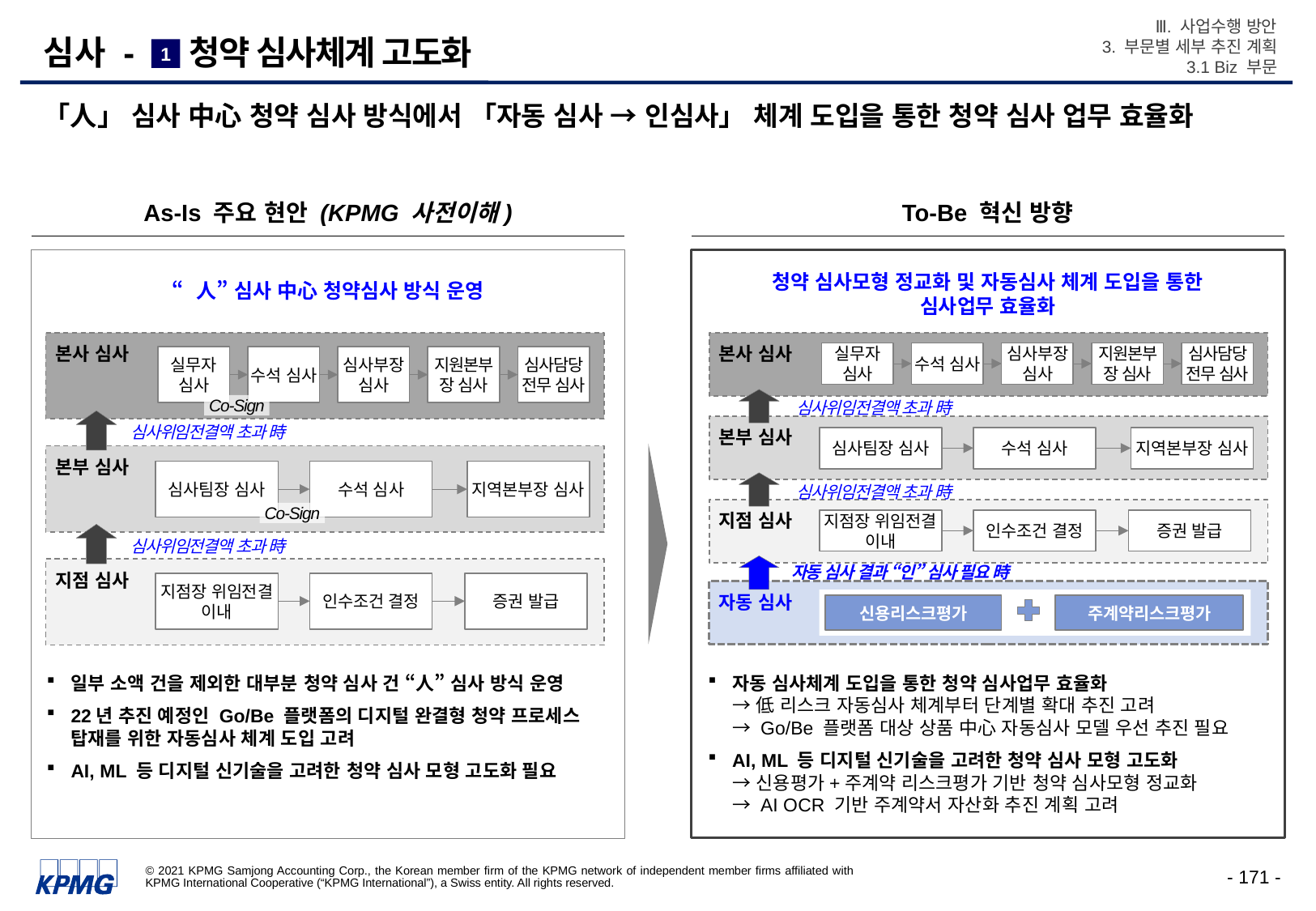

Ⅲ. 사업수행 방안
3. 부문별 세부 추진 계획
3.1 Biz 부문
# 심사 -     청약 심사체계 고도화
1
「人」 심사 中心 청약 심사 방식에서 「자동 심사 → 인심사」 체계 도입을 통한 청약 심사 업무 효율화
As-Is 주요 현안 (KPMG 사전이해)
To-Be 혁신 방향

청약 심사모형 정교화 및 자동심사 체계 도입을 통한
심사업무 효율화
“人” 심사 中心 청약심사 방식 운영
본사 심사
본사 심사
실무자 심사
수석 심사
심사부장 심사
지원본부장 심사
심사담당 전무 심사
실무자 심사
수석 심사
심사부장 심사
지원본부장 심사
심사담당 전무 심사

심사위임전결액 초과 時
Co-Sign

본부 심사
심사위임전결액 초과 時
심사팀장 심사
수석 심사
지역본부장 심사
본부 심사
심사팀장 심사
수석 심사
지역본부장 심사

심사위임전결액 초과 時
지점 심사
Co-Sign
지점장 위임전결 이내
인수조건 결정
증권 발급

심사위임전결액 초과 時

자동 심사 결과 “인” 심사 필요 時
지점 심사
지점장 위임전결 이내
인수조건 결정
증권 발급
자동 심사

신용리스크평가
주계약리스크평가

일부 소액 건을 제외한 대부분 청약 심사 건 “人” 심사 방식 운영
22년 추진 예정인 Go/Be 플랫폼의 디지털 완결형 청약 프로세스 탑재를 위한 자동심사 체계 도입 고려
AI, ML 등 디지털 신기술을 고려한 청약 심사 모형 고도화 필요
자동 심사체계 도입을 통한 청약 심사업무 효율화
→ 低 리스크 자동심사 체계부터 단계별 확대 추진 고려
→ Go/Be 플랫폼 대상 상품 中心 자동심사 모델 우선 추진 필요
AI, ML 등 디지털 신기술을 고려한 청약 심사 모형 고도화
→ 신용평가+주계약 리스크평가 기반 청약 심사모형 정교화
→ AI OCR 기반 주계약서 자산화 추진 계획 고려